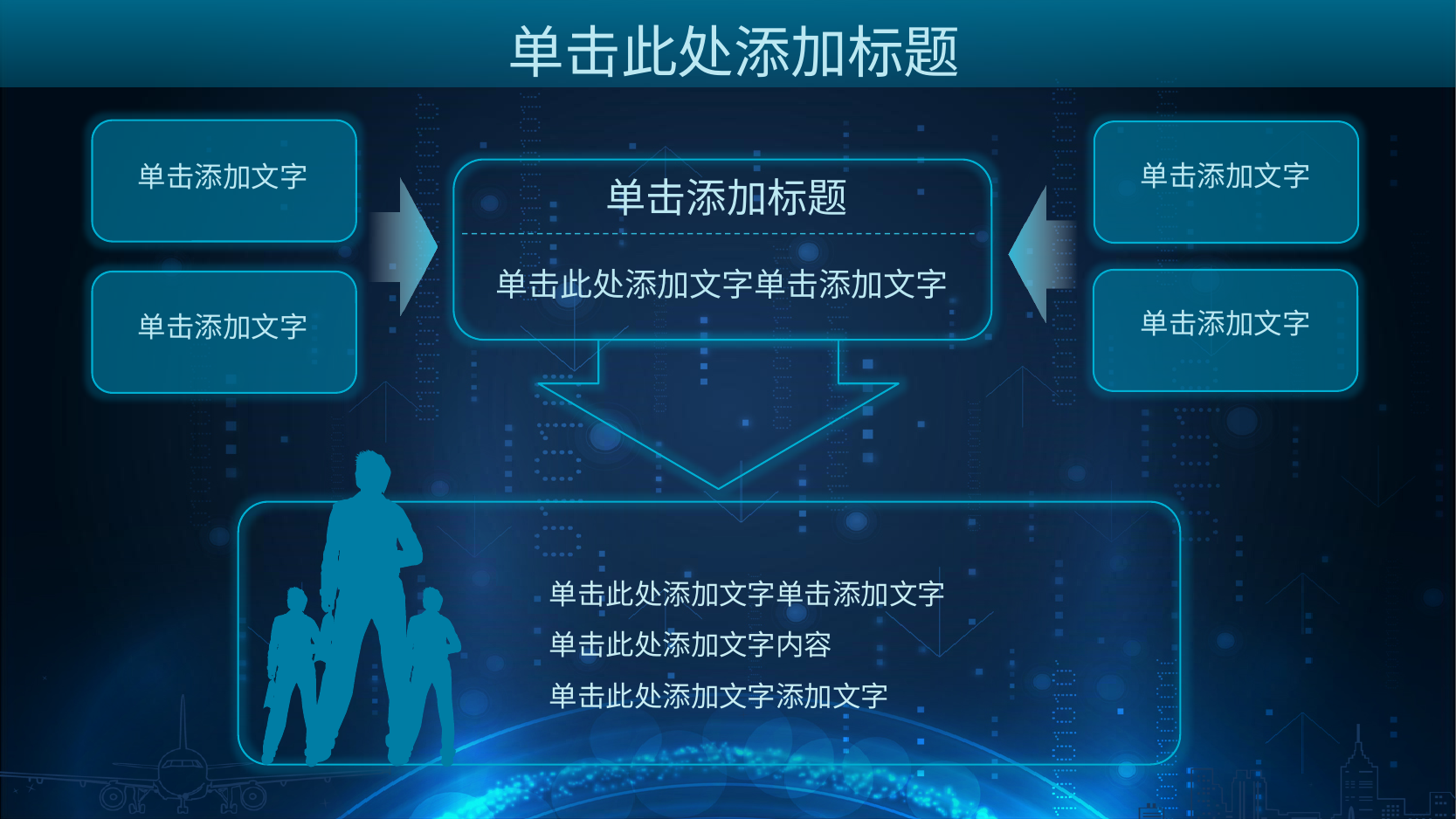

单击此处添加标题

单击添加文字
单击添加文字

单击添加标题

单击此处添加文字单击添加文字

单击添加文字
单击添加文字

单击此处添加文字单击添加文字
单击此处添加文字内容
单击此处添加文字添加文字